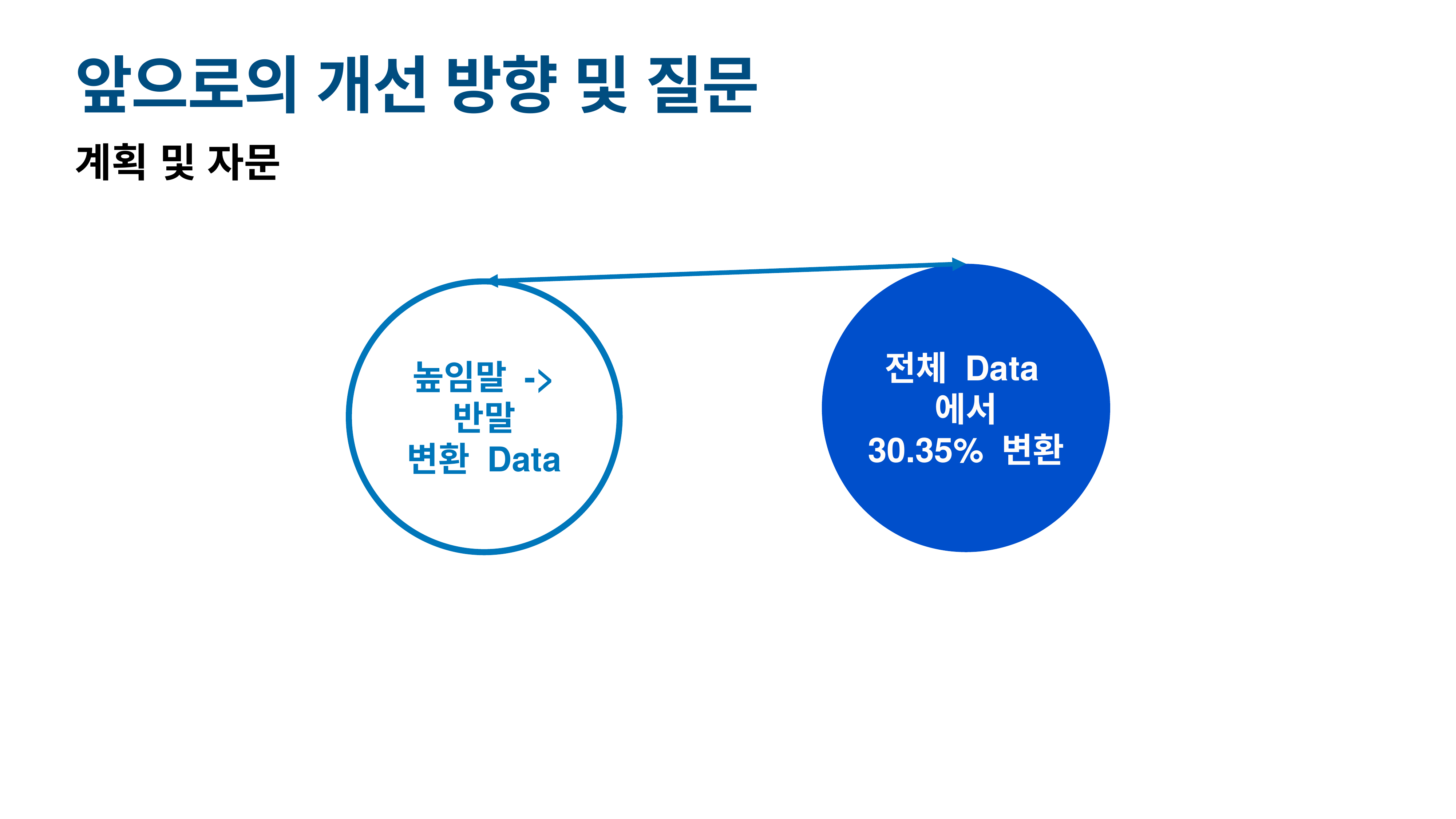

# 앞으로의 개선 방향 및 질문
계획 및 자문
전체 Data에서
30.35% 변환
높임말 -> 반말
변환 Data